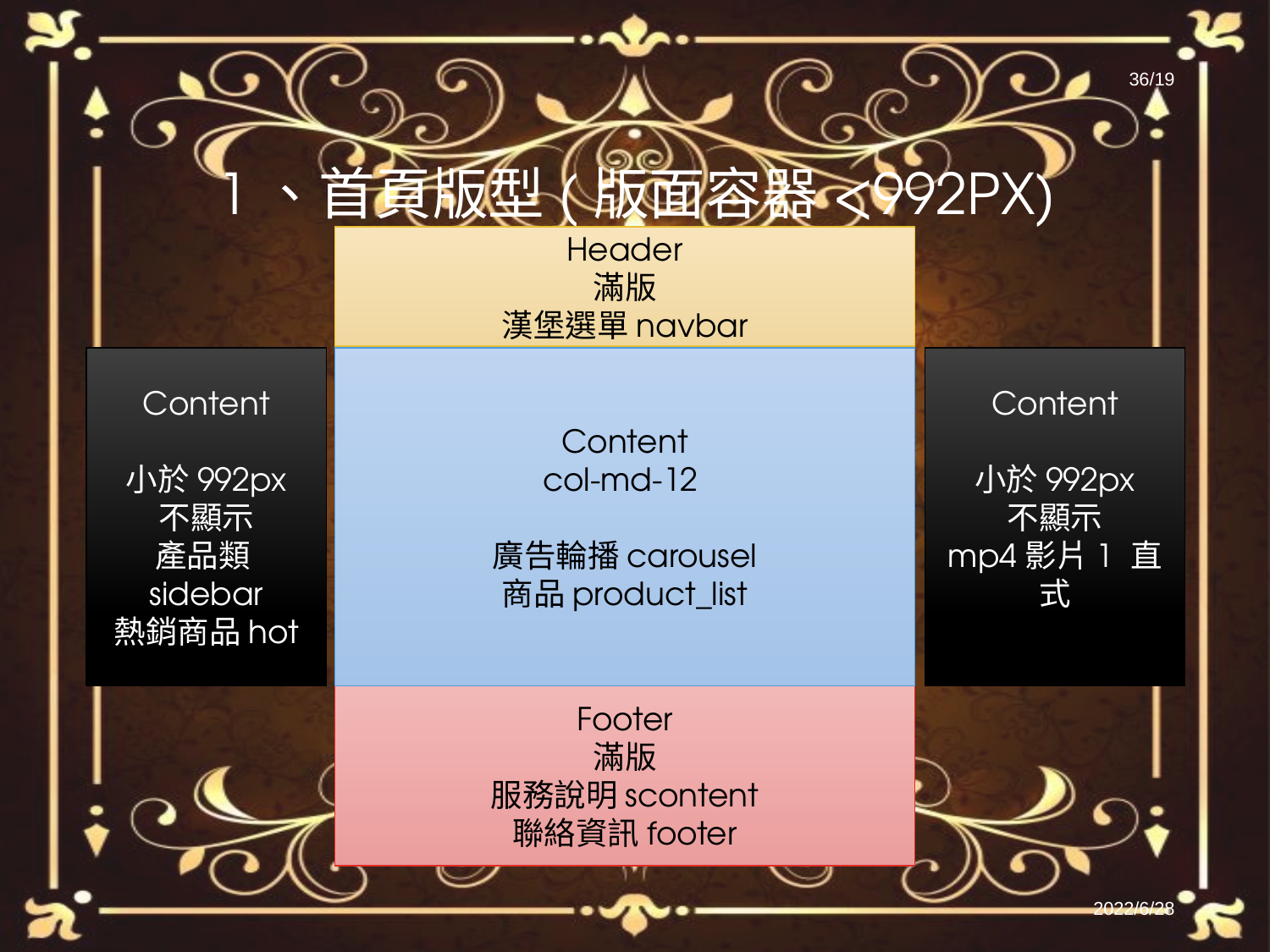

36/19
# 1、首頁版型(版面容器<992px)
Header
滿版
漢堡選單navbar

Content

小於992px
不顯示
產品類sidebar
熱銷商品hot
Content
col-md-12

廣告輪播carousel
商品product_list
Content

小於992px
不顯示
mp4影片1 直式

Footer
滿版
服務說明scontent
聯絡資訊footer
2022/6/28